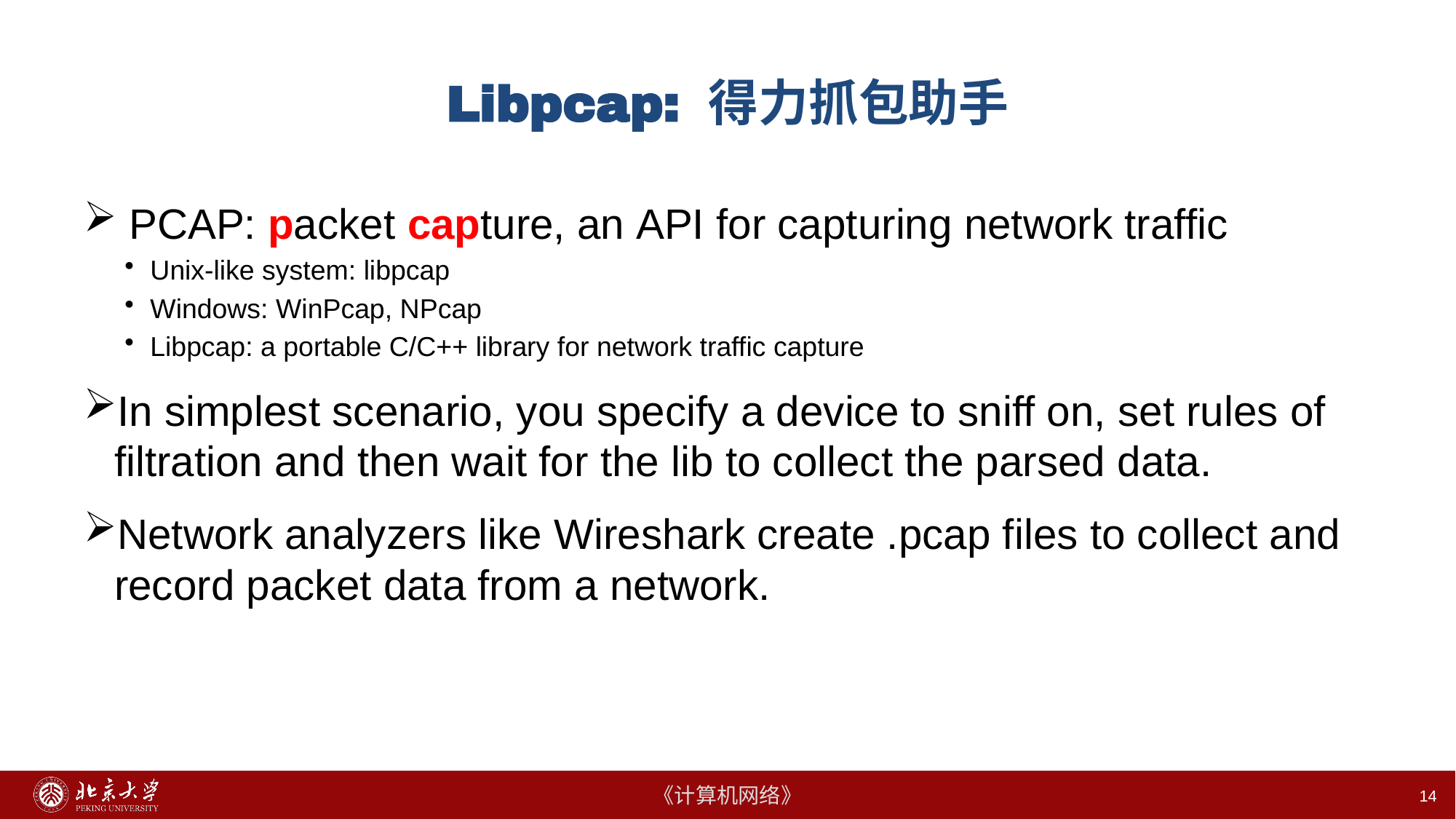

# Libpcap: 得力抓包助手
 PCAP: packet capture, an API for capturing network traffic
Unix-like system: libpcap
Windows: WinPcap, NPcap
Libpcap: a portable C/C++ library for network traffic capture
In simplest scenario, you specify a device to sniff on, set rules of filtration and then wait for the lib to collect the parsed data.
Network analyzers like Wireshark create .pcap files to collect and record packet data from a network.

14